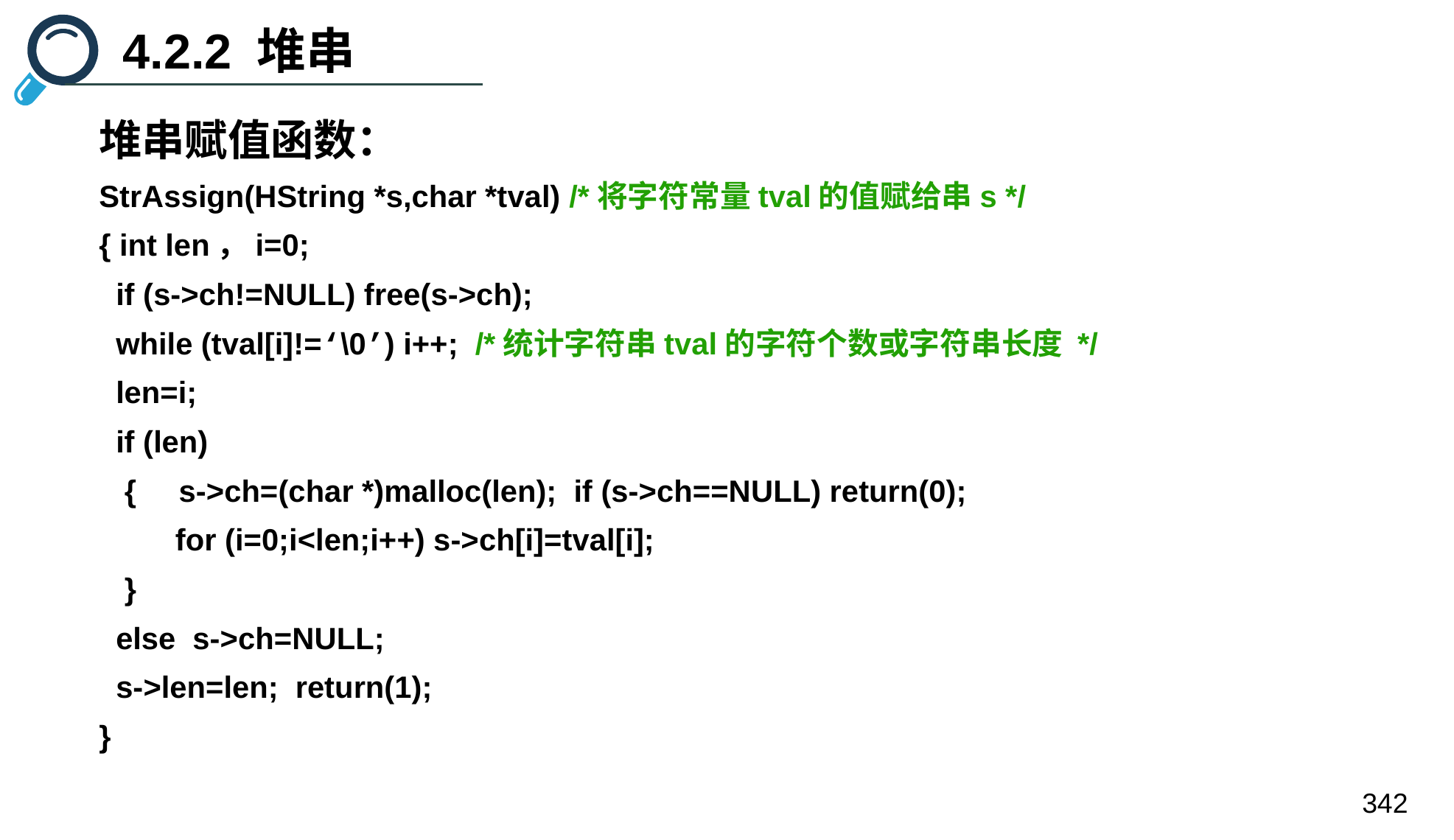

4.2.2 堆串
堆串赋值函数：
StrAssign(HString *s,char *tval) /*将字符常量tval的值赋给串s */
{ int len，i=0;
  if (s->ch!=NULL) free(s->ch);
  while (tval[i]!=‘\0’) i++;  /*统计字符串tval的字符个数或字符串长度 */
  len=i;
  if (len)
   {     s->ch=(char *)malloc(len);  if (s->ch==NULL) return(0);
         for (i=0;i<len;i++) s->ch[i]=tval[i];
   }
  else  s->ch=NULL;
  s->len=len;  return(1);
}
342